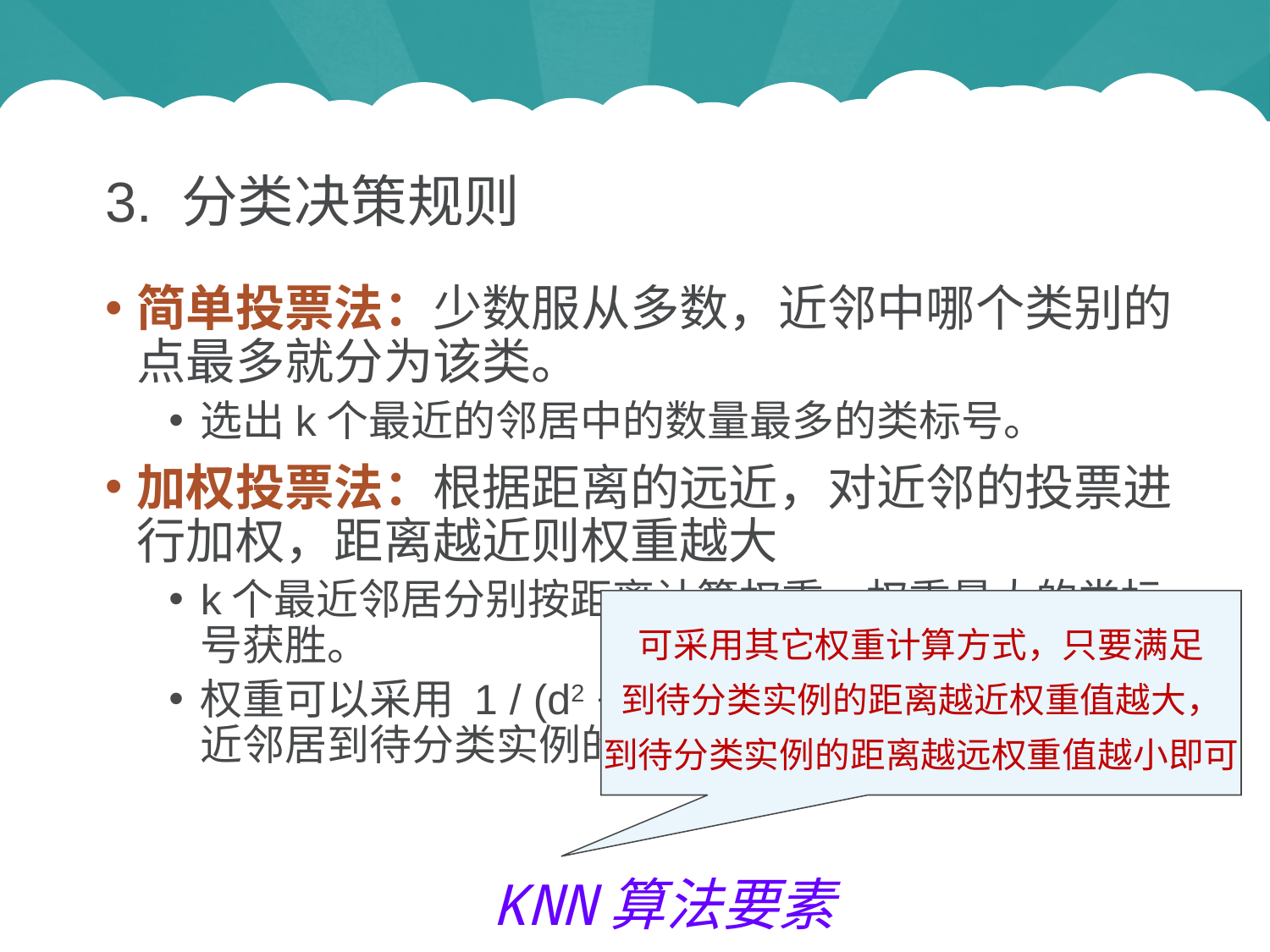

3. 分类决策规则
简单投票法：少数服从多数，近邻中哪个类别的点最多就分为该类。
选出k个最近的邻居中的数量最多的类标号。
加权投票法：根据距离的远近，对近邻的投票进行加权，距离越近则权重越大
k个最近邻居分别按距离计算权重，权重最大的类标号获胜。
权重可以采用 1 / (d2 + 1) 来计算，其中d为某个最近邻居到待分类实例的距离。
可采用其它权重计算方式，只要满足
到待分类实例的距离越近权重值越大，
到待分类实例的距离越远权重值越小即可
KNN算法要素